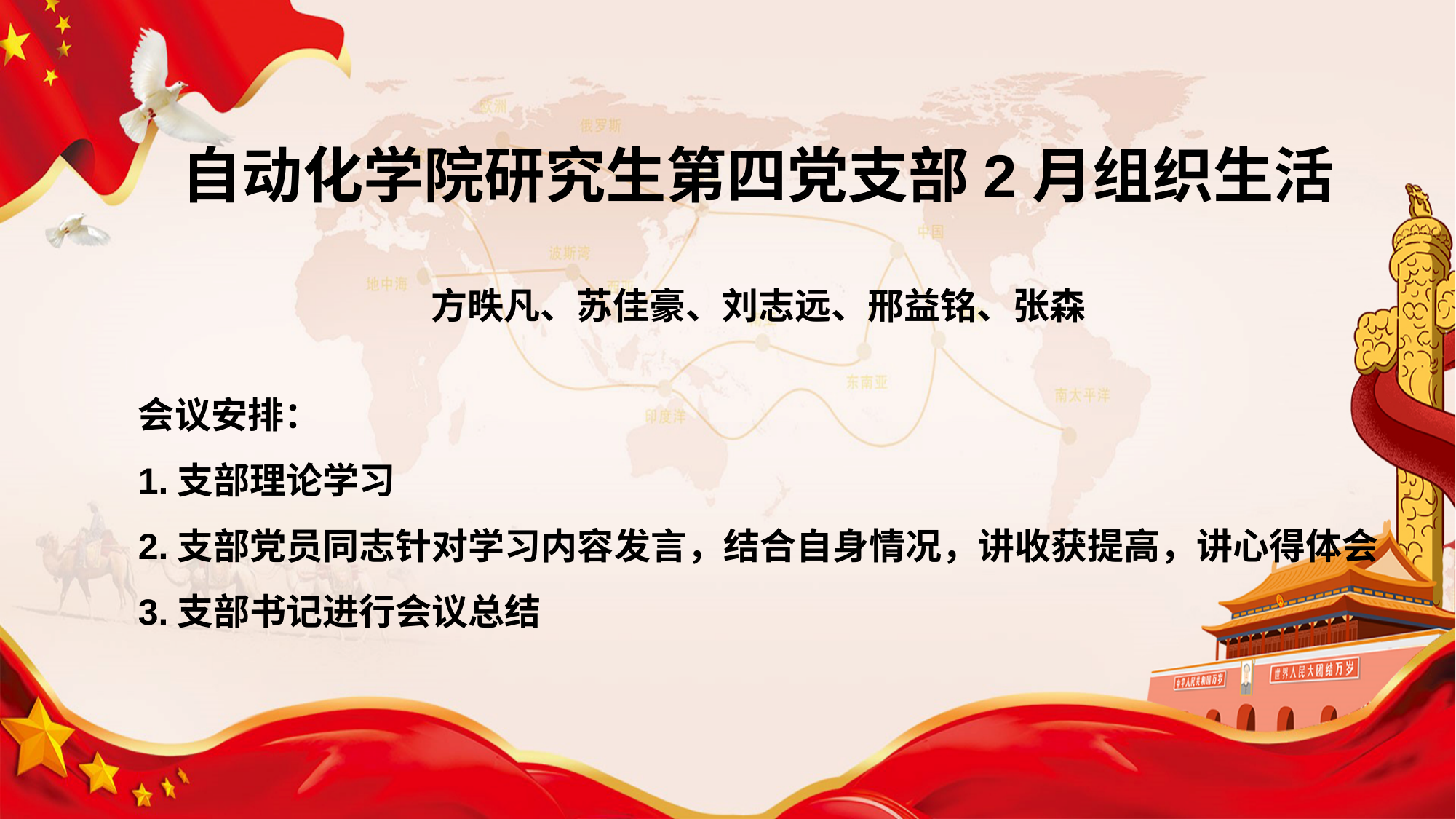

自动化学院研究生第四党支部2月组织生活

方昳凡、苏佳豪、刘志远、邢益铭、张森

会议安排：
1.支部理论学习
2.支部党员同志针对学习内容发言，结合自身情况，讲收获提高，讲心得体会
3.支部书记进行会议总结